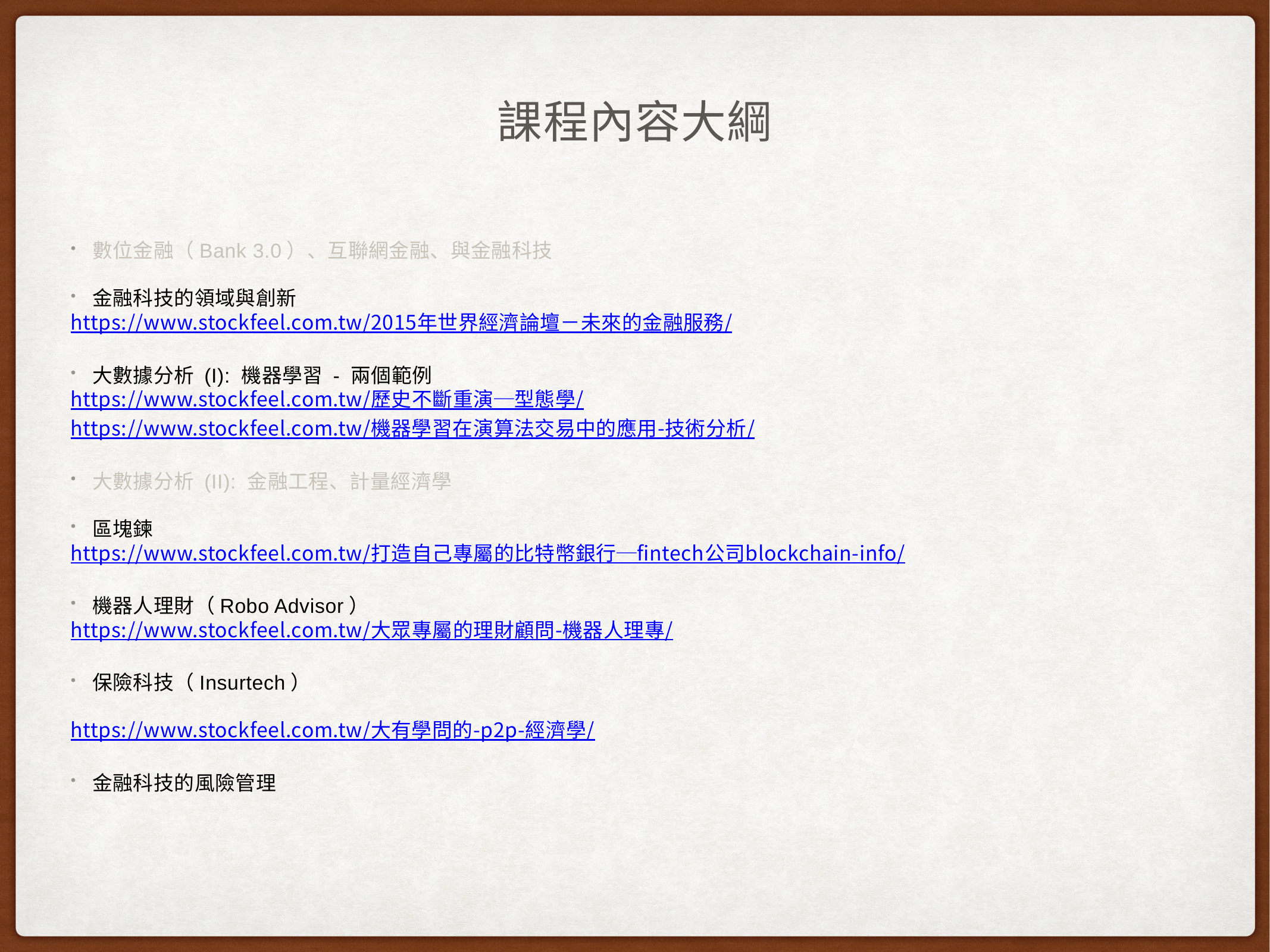

# 課程內容大綱
數位金融（Bank 3.0）、互聯網金融、與金融科技
金融科技的領域與創新
https://www.stockfeel.com.tw/2015年世界經濟論壇－未來的金融服務/
大數據分析 (I): 機器學習 - 兩個範例
https://www.stockfeel.com.tw/歷史不斷重演─型態學/
https://www.stockfeel.com.tw/機器學習在演算法交易中的應用-技術分析/
大數據分析 (II): 金融工程、計量經濟學
區塊鍊
https://www.stockfeel.com.tw/打造自己專屬的比特幣銀行─fintech公司blockchain-info/
機器人理財（Robo Advisor）
https://www.stockfeel.com.tw/大眾專屬的理財顧問-機器人理專/
保險科技（Insurtech）
https://www.stockfeel.com.tw/大有學問的-p2p-經濟學/
金融科技的風險管理
12